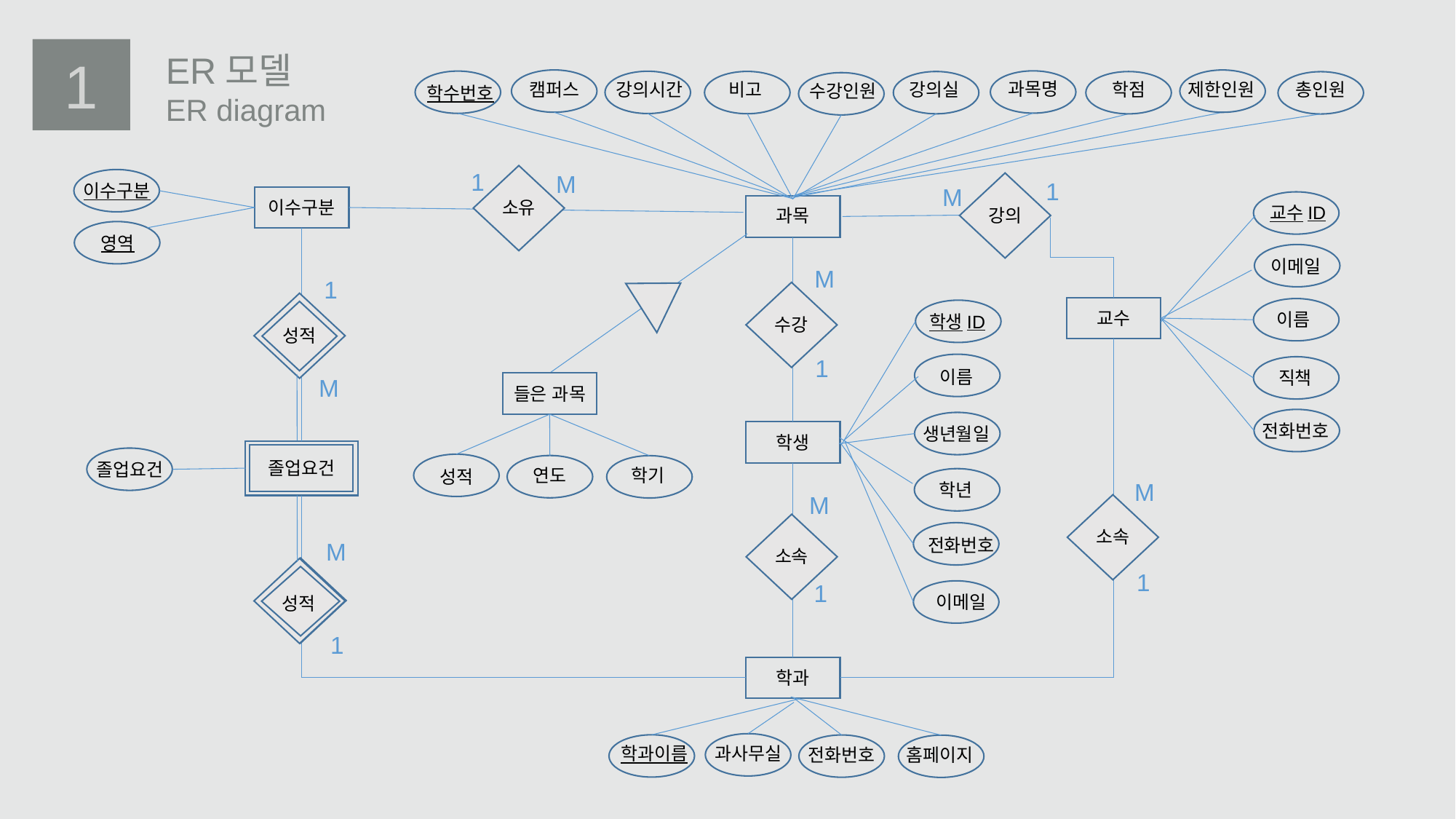

4
1
ER모델
ER diagram

과목명

비고
강의시간
캠퍼스
학점
총인원
제한인원
강의실
수강인원
학수번호
1
M

1

이수구분
M

이수구분
소유

교수ID
과목
강의

영역

이메일
M
1

교수
이름
학생ID
수강
성적
1

이름
직책
M

들은 과목

전화번호
생년월일

학생

졸업요건
졸업요건

학기
연도
성적

M
학년
M

소속

전화번호
M
소속

1

1

이메일
성적
1

학과

과사무실
학과이름
홈페이지
전화번호